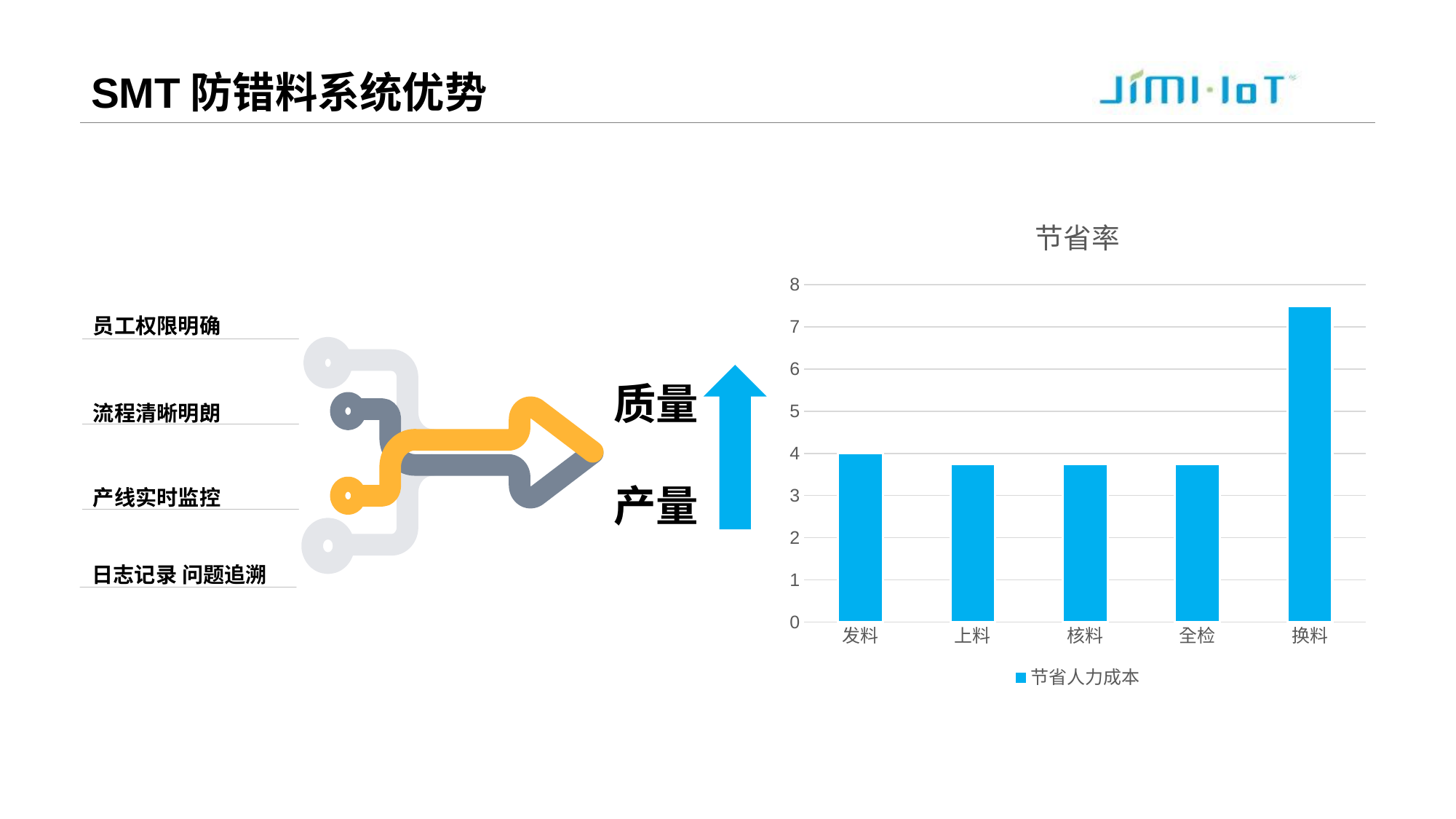

# SMT防错料系统优势

### Chart: 节省率

| Category | 节省人力成本 |
|---|---|
| 发料 | 4.0 |
| 上料 | 3.75 |
| 核料 | 3.75 |
| 全检 | 3.75 |
| 换料 | 7.5 |
员工权限明确

质量

产量
流程清晰明朗

产线实时监控

日志记录 问题追溯